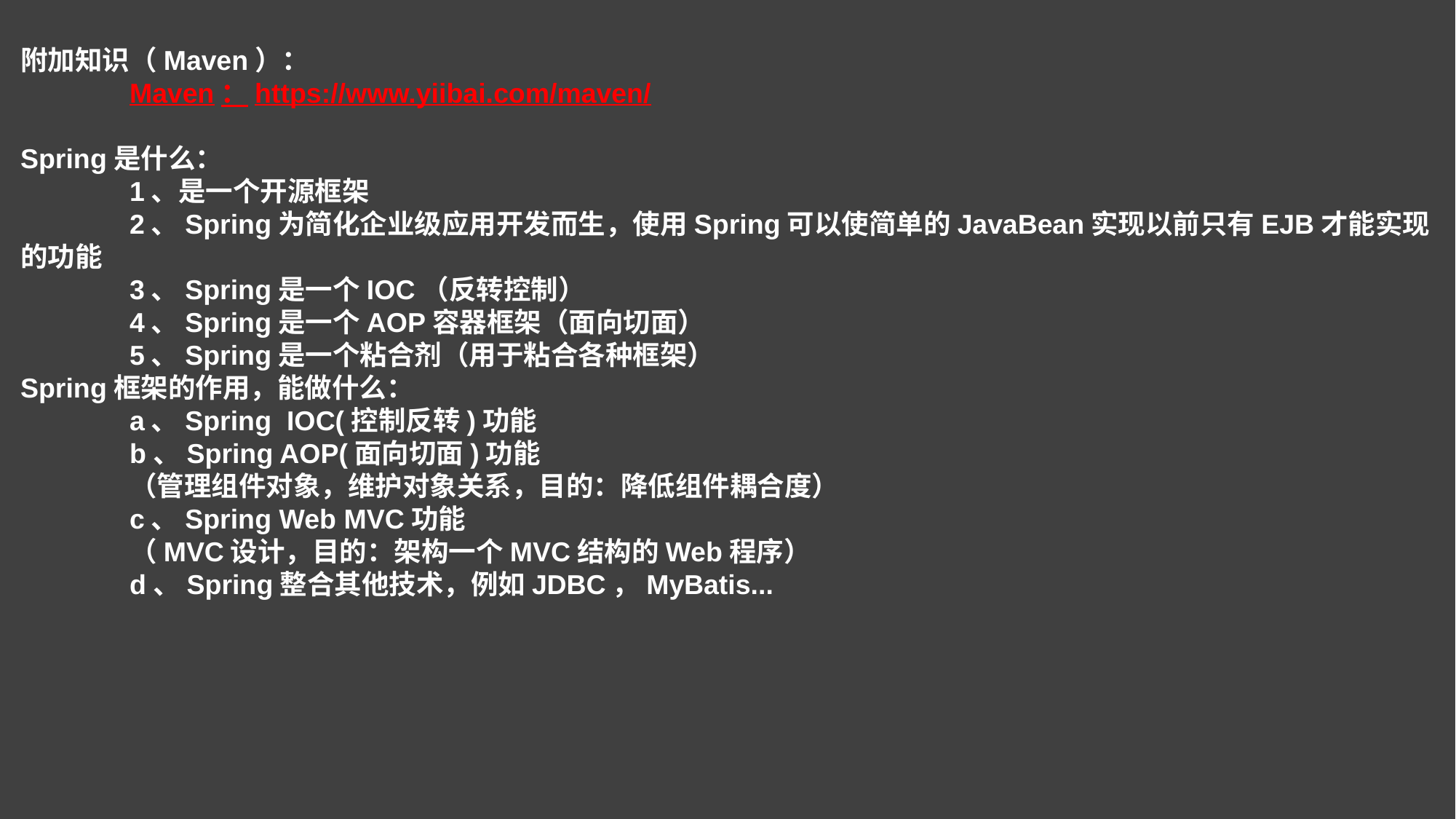

附加知识（Maven）：
	Maven：https://www.yiibai.com/maven/

Spring是什么：
	1、是一个开源框架
	2、Spring为简化企业级应用开发而生，使用Spring可以使简单的JavaBean实现以前只有EJB才能实现的功能
	3、Spring是一个IOC（反转控制）
	4、Spring是一个AOP容器框架（面向切面）
	5、Spring是一个粘合剂（用于粘合各种框架）
Spring框架的作用，能做什么：
	a、Spring  IOC(控制反转)功能
	b、Spring AOP(面向切面)功能
	（管理组件对象，维护对象关系，目的：降低组件耦合度）
	c、Spring Web MVC功能
	（MVC设计，目的：架构一个MVC结构的Web程序）
	d、Spring整合其他技术，例如JDBC，MyBatis...